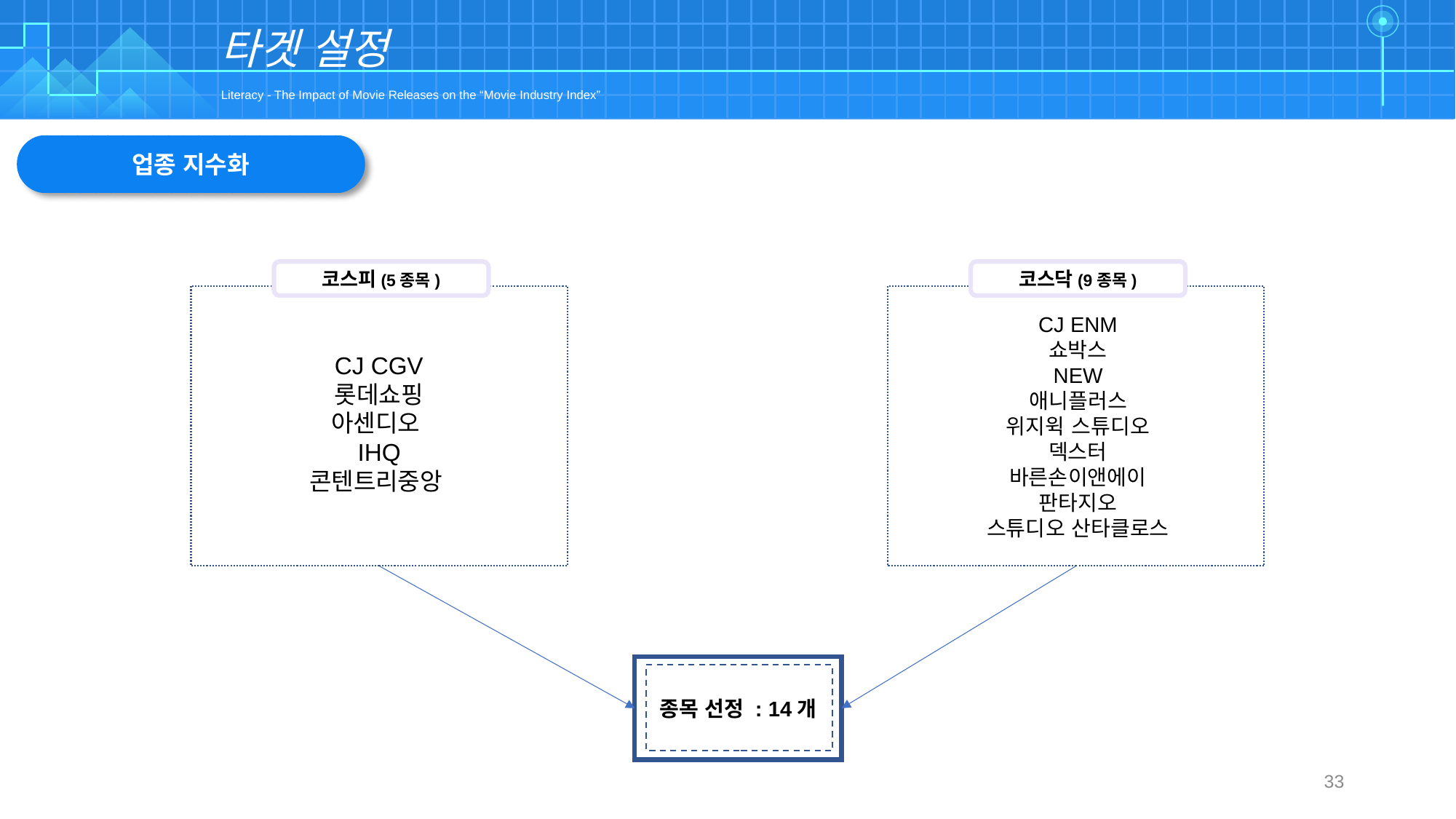

|  |  |  |  |  |  |  |  |  |  |  |  |  |  |  |  |  |  |  |  |  |  |  |  |  |  |  |  |  |  |  |  |  |  |  |  |  |  |  |  |  |  |  |  |  |  |  |  |  |  |  |  |  |  |  |  |  |  |  |  |
| --- | --- | --- | --- | --- | --- | --- | --- | --- | --- | --- | --- | --- | --- | --- | --- | --- | --- | --- | --- | --- | --- | --- | --- | --- | --- | --- | --- | --- | --- | --- | --- | --- | --- | --- | --- | --- | --- | --- | --- | --- | --- | --- | --- | --- | --- | --- | --- | --- | --- | --- | --- | --- | --- | --- | --- | --- | --- | --- | --- |
|  |  |  |  |  |  |  |  |  |  |  |  |  |  |  |  |  |  |  |  |  |  |  |  |  |  |  |  |  |  |  |  |  |  |  |  |  |  |  |  |  |  |  |  |  |  |  |  |  |  |  |  |  |  |  |  |  |  |  |  |
|  |  |  |  |  |  |  |  |  |  |  |  |  |  |  |  |  |  |  |  |  |  |  |  |  |  |  |  |  |  |  |  |  |  |  |  |  |  |  |  |  |  |  |  |  |  |  |  |  |  |  |  |  |  |  |  |  |  |  |  |
|  |  |  |  |  |  |  |  |  |  |  |  |  |  |  |  |  |  |  |  |  |  |  |  |  |  |  |  |  |  |  |  |  |  |  |  |  |  |  |  |  |  |  |  |  |  |  |  |  |  |  |  |  |  |  |  |  |  |  |  |
|  |  |  |  |  |  |  |  |  |  |  |  |  |  |  |  |  |  |  |  |  |  |  |  |  |  |  |  |  |  |  |  |  |  |  |  |  |  |  |  |  |  |  |  |  |  |  |  |  |  |  |  |  |  |  |  |  |  |  |  |

타겟 설정
Literacy - The Impact of Movie Releases on the “Movie Industry Index”

업종 지수화
코스닥(9종목)

CJ ENM
쇼박스
NEW
애니플러스
위지윅 스튜디오
덱스터
바른손이앤에이
판타지오
스튜디오 산타클로스
코스피(5종목)

CJ CGV
롯데쇼핑
아센디오
IHQ
콘텐트리중앙
종목 선정 : 14개

33